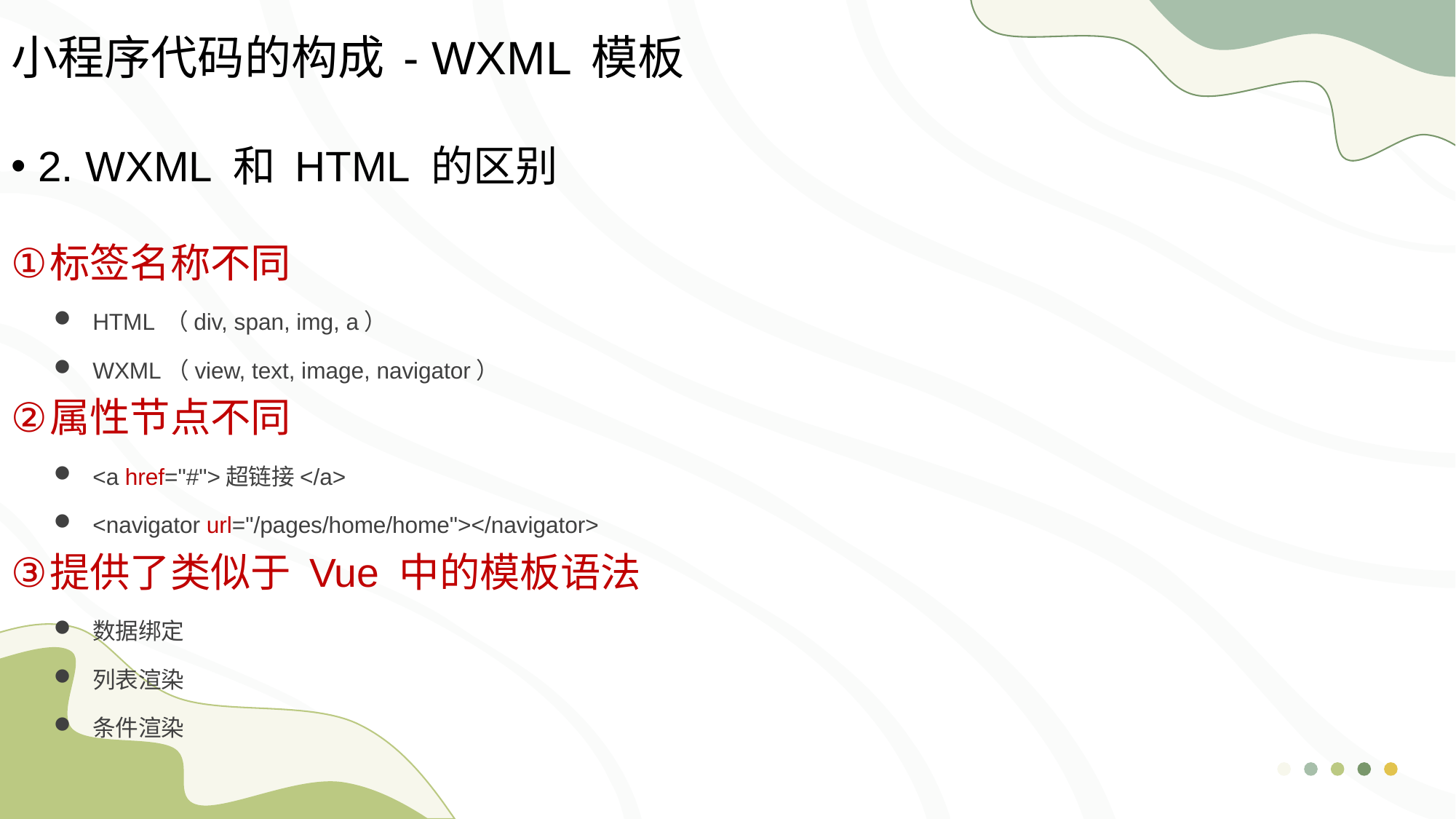

小程序代码的构成 - WXML 模板
2. WXML 和 HTML 的区别
标签名称不同
HTML （div, span, img, a）
WXML（view, text, image, navigator）
属性节点不同
<a href="#">超链接</a>
<navigator url="/pages/home/home"></navigator>
提供了类似于 Vue 中的模板语法
数据绑定
列表渲染
条件渲染